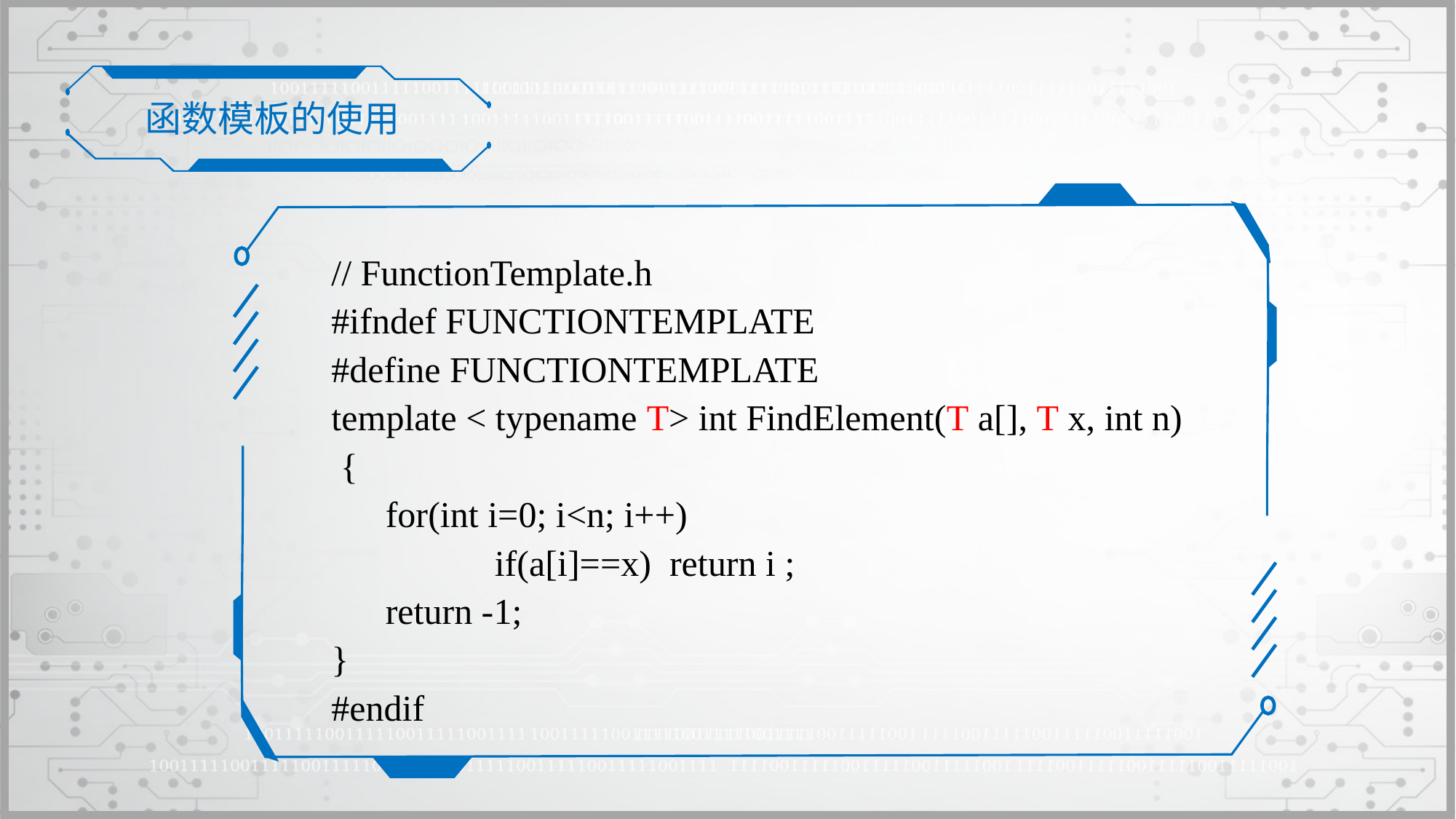

函数模板的使用

// FunctionTemplate.h
#ifndef FUNCTIONTEMPLATE
#define FUNCTIONTEMPLATE
template < typename T> int FindElement(T a[], T x, int n)
 {
	for(int i=0; i<n; i++)
		if(a[i]==x)  return i ;
	return -1;
}
#endif